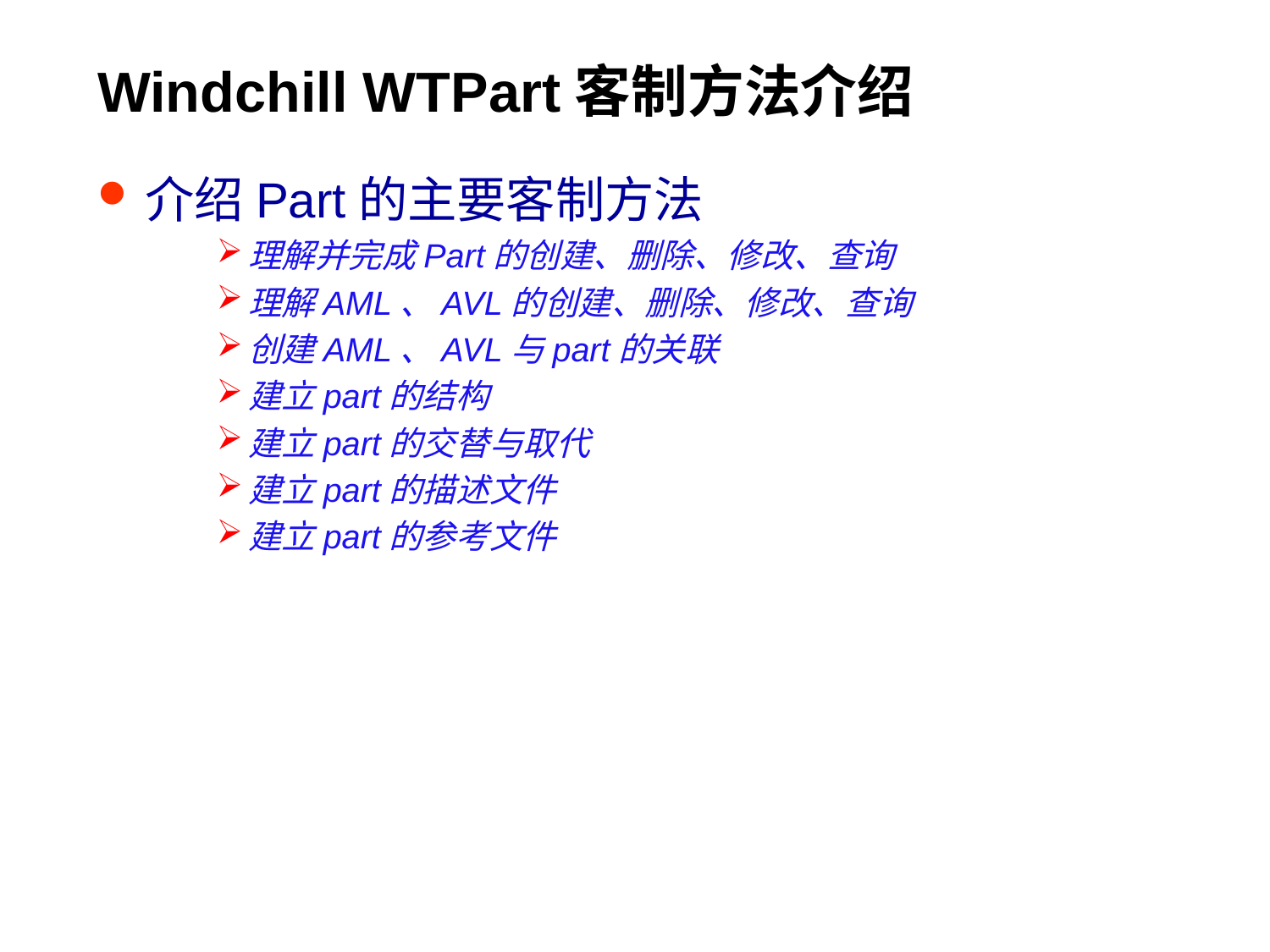

# Windchill WTPart客制方法介绍
介绍Part的主要客制方法
理解并完成Part的创建、删除、修改、查询
理解AML、AVL的创建、删除、修改、查询
创建AML、AVL与part的关联
建立part的结构
建立part的交替与取代
建立part的描述文件
建立part的参考文件